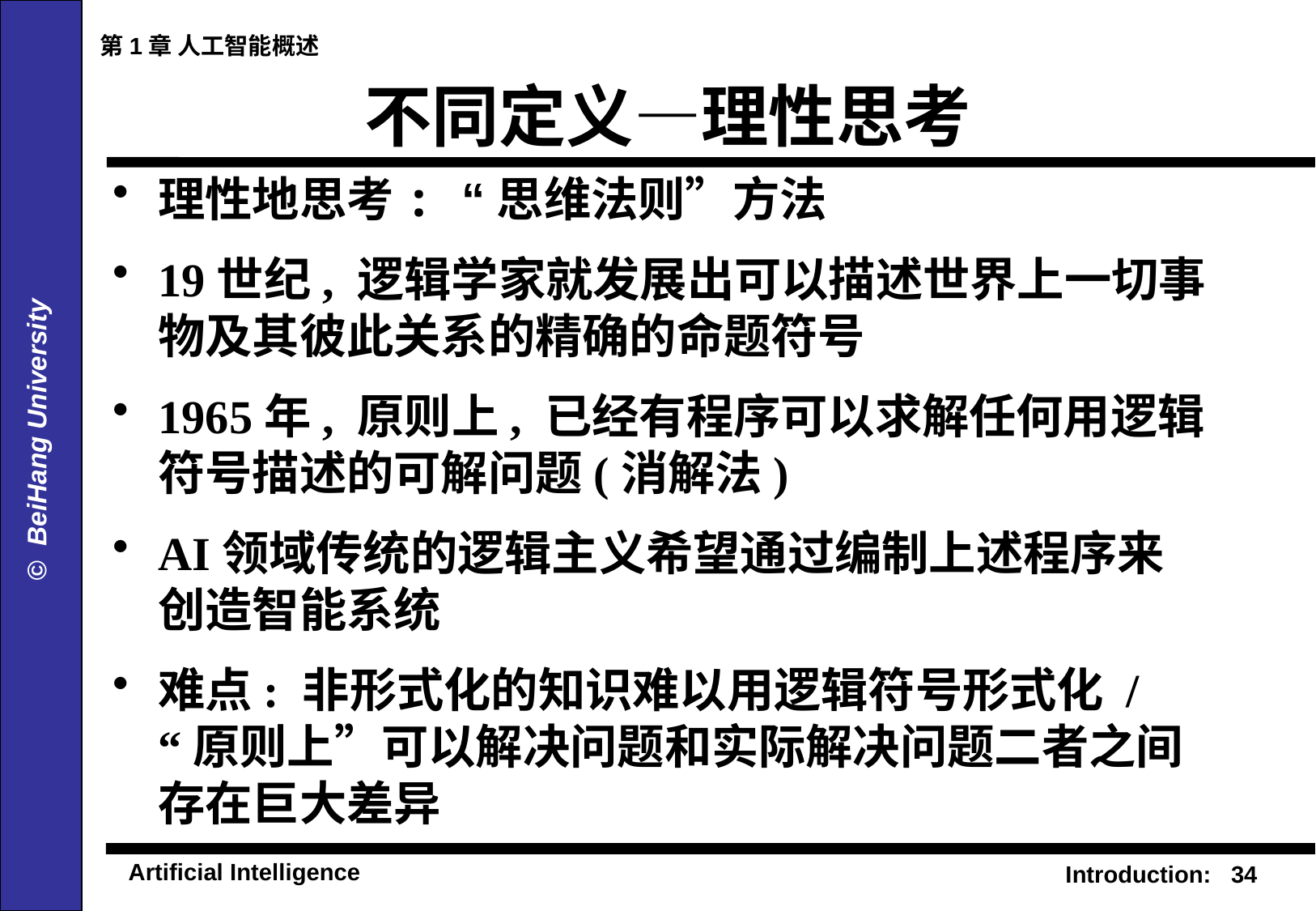

第1章 人工智能概述
# 不同定义—理性思考
理性地思考: “思维法则”方法
19世纪, 逻辑学家就发展出可以描述世界上一切事物及其彼此关系的精确的命题符号
1965年, 原则上, 已经有程序可以求解任何用逻辑符号描述的可解问题(消解法)
AI领域传统的逻辑主义希望通过编制上述程序来创造智能系统
难点: 非形式化的知识难以用逻辑符号形式化 / “原则上”可以解决问题和实际解决问题二者之间存在巨大差异